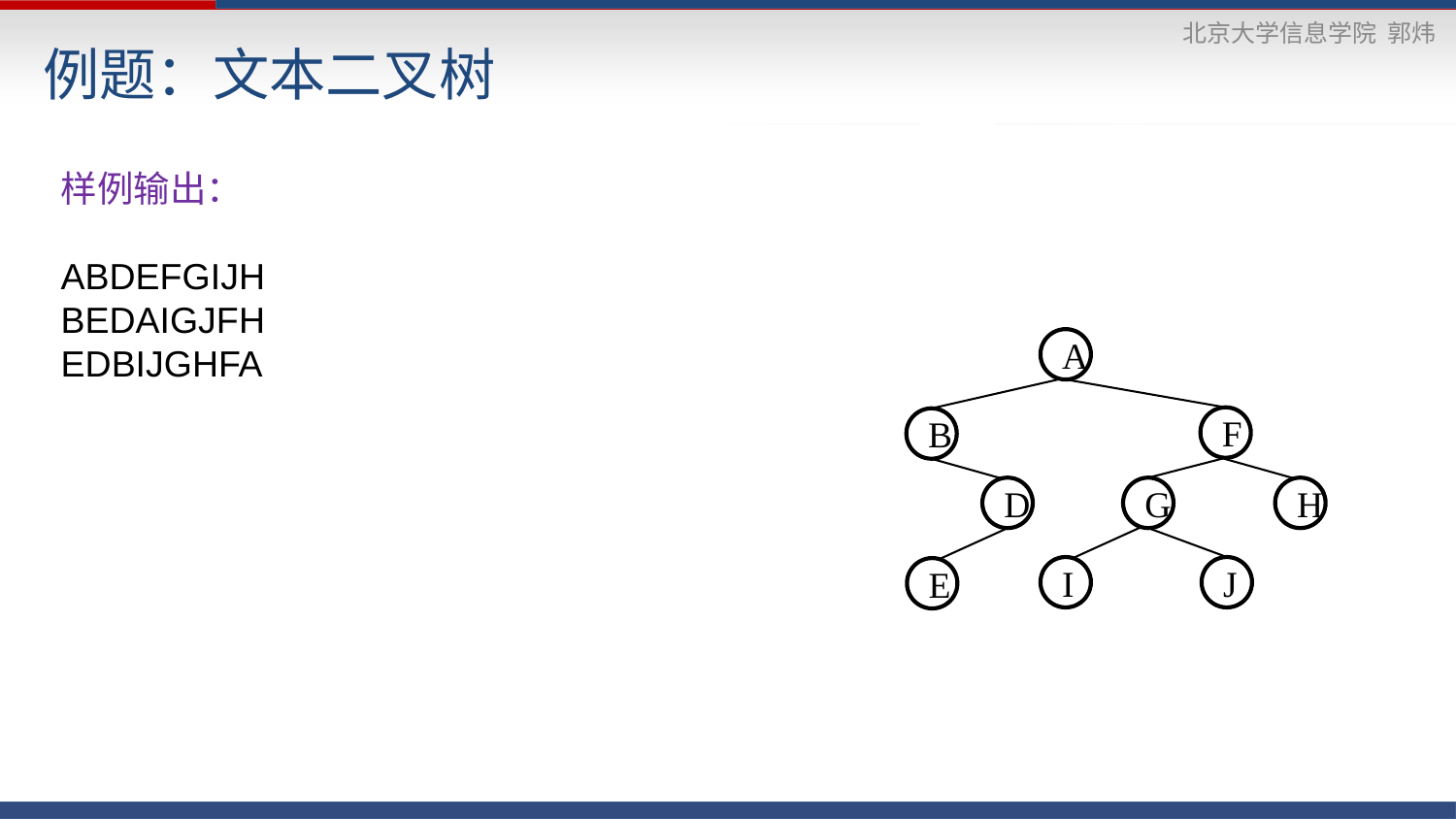

# 例题：文本二叉树
样例输出：

ABDEFGIJH
BEDAIGJFH
EDBIJGHFA

A
F
B
D
G
H
I
J
E
31